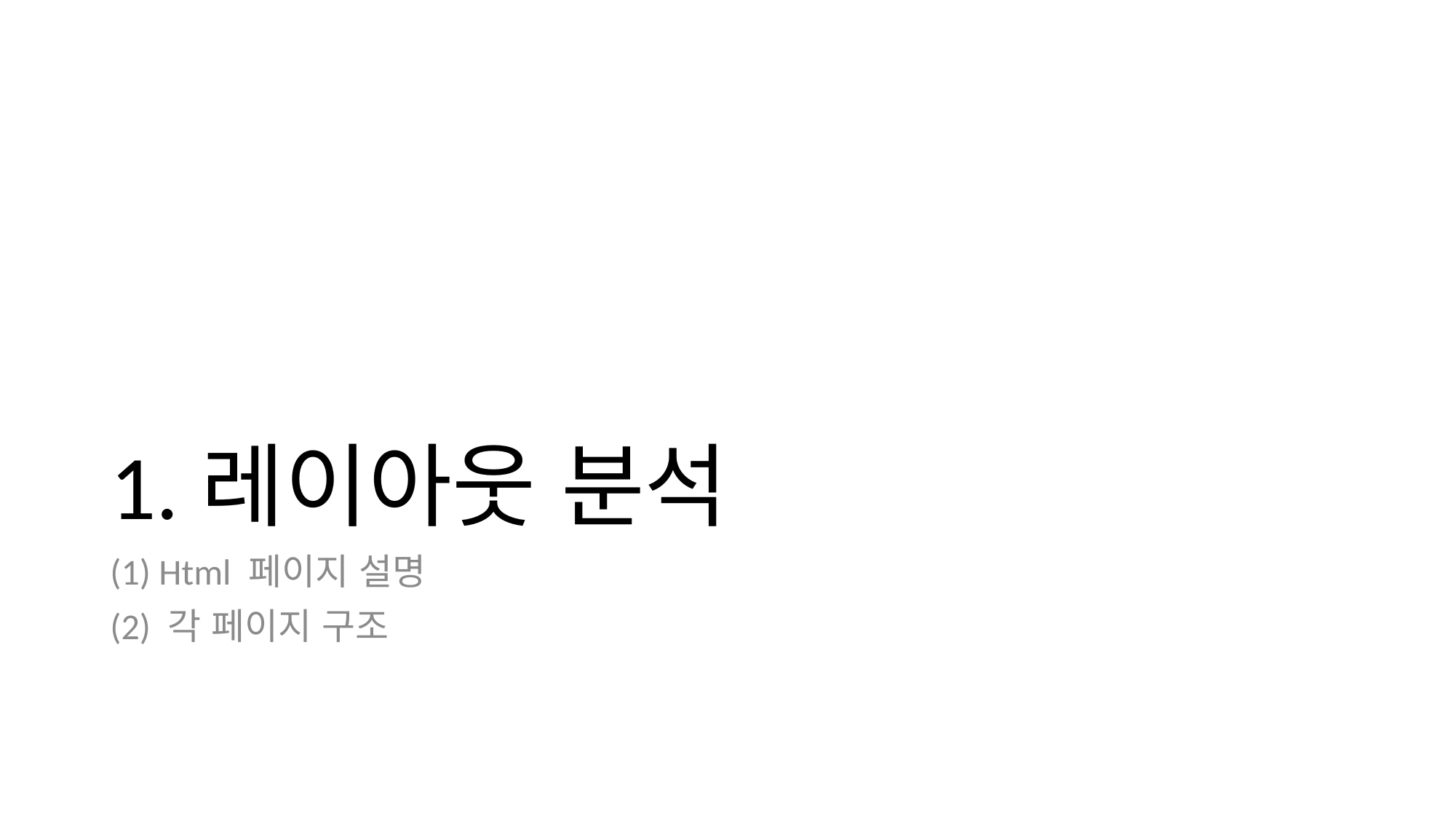

# 1.레이아웃 분석
(1) Html 페이지 설명
(2) 각 페이지 구조